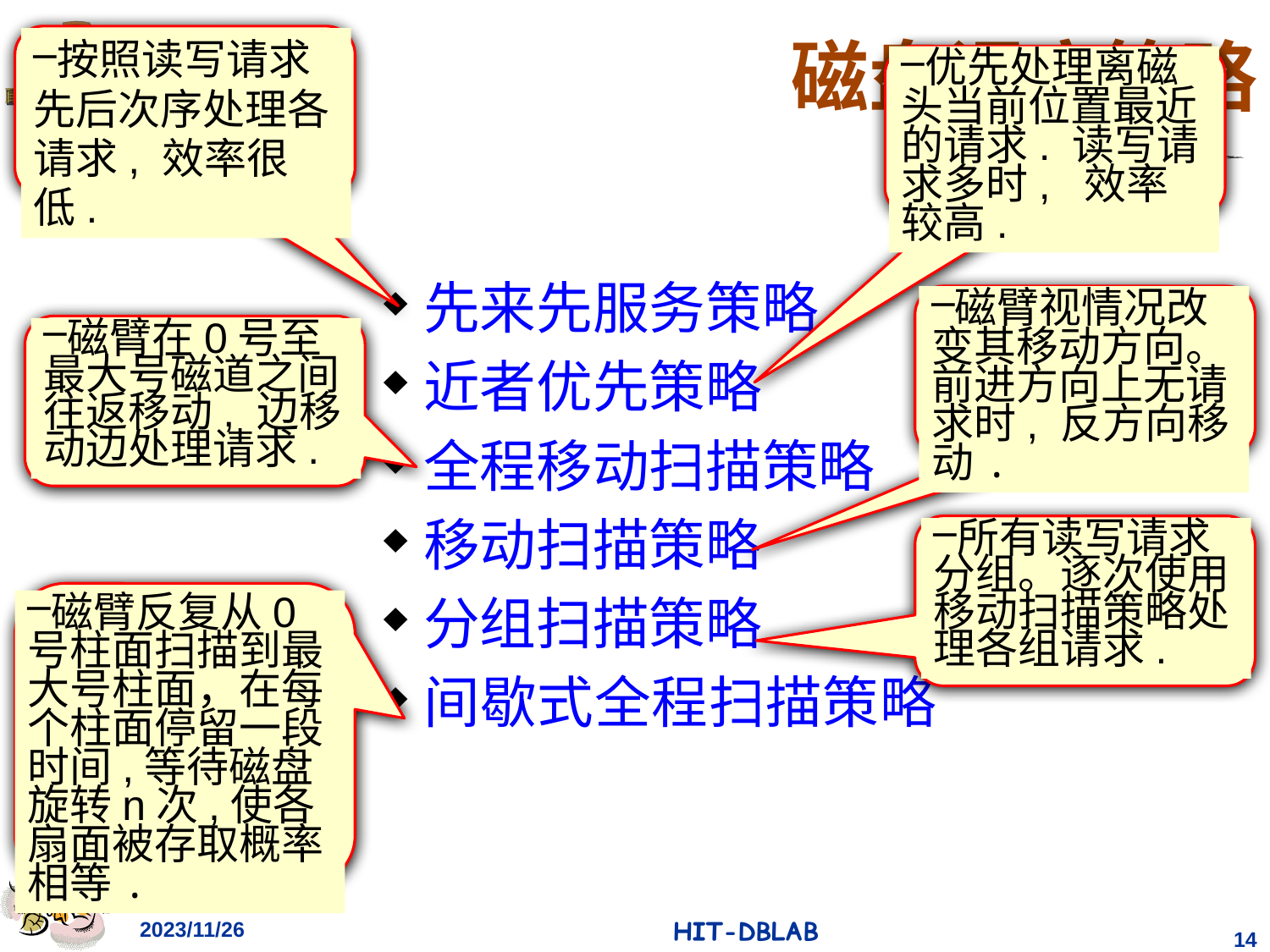

# 磁盘调度策略

按照读写请求先后次序处理各请求, 效率很低.

优先处理离磁头当前位置最近的请求. 读写请求多时,  效率较高.

先来先服务策略
近者优先策略
全程移动扫描策略
移动扫描策略
分组扫描策略
间歇式全程扫描策略

磁臂视情况改变其移动方向。前进方向上无请求时, 反方向移动.

磁臂在0号至最大号磁道之间往返移动, 边移动边处理请求.

所有读写请求分组。逐次使用移动扫描策略处理各组请求.

磁臂反复从0号柱面扫描到最大号柱面，在每个柱面停留一段时间,等待磁盘旋转n次,使各扇面被存取概率相等.
2023/11/26
HIT-DBLAB
14